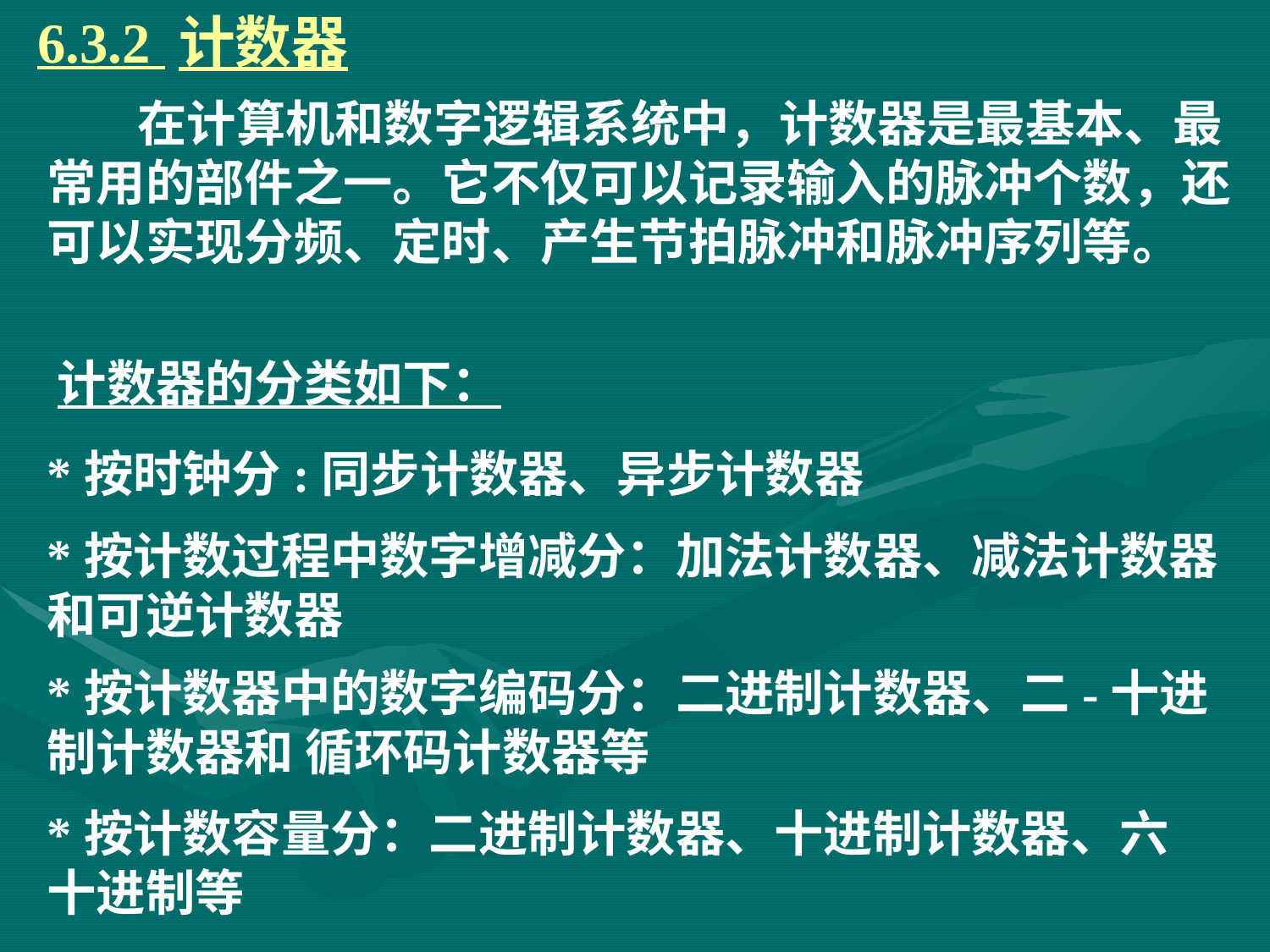

# 6.3.2 计数器
       在计算机和数字逻辑系统中，计数器是最基本、最常用的部件之一。它不仅可以记录输入的脉冲个数，还可以实现分频、定时、产生节拍脉冲和脉冲序列等。
计数器的分类如下：
*按时钟分:同步计数器、异步计数器
*按计数过程中数字增减分：加法计数器、减法计数器和可逆计数器
*按计数器中的数字编码分：二进制计数器、二-十进制计数器和 循环码计数器等
*按计数容量分：二进制计数器、十进制计数器、六十进制等